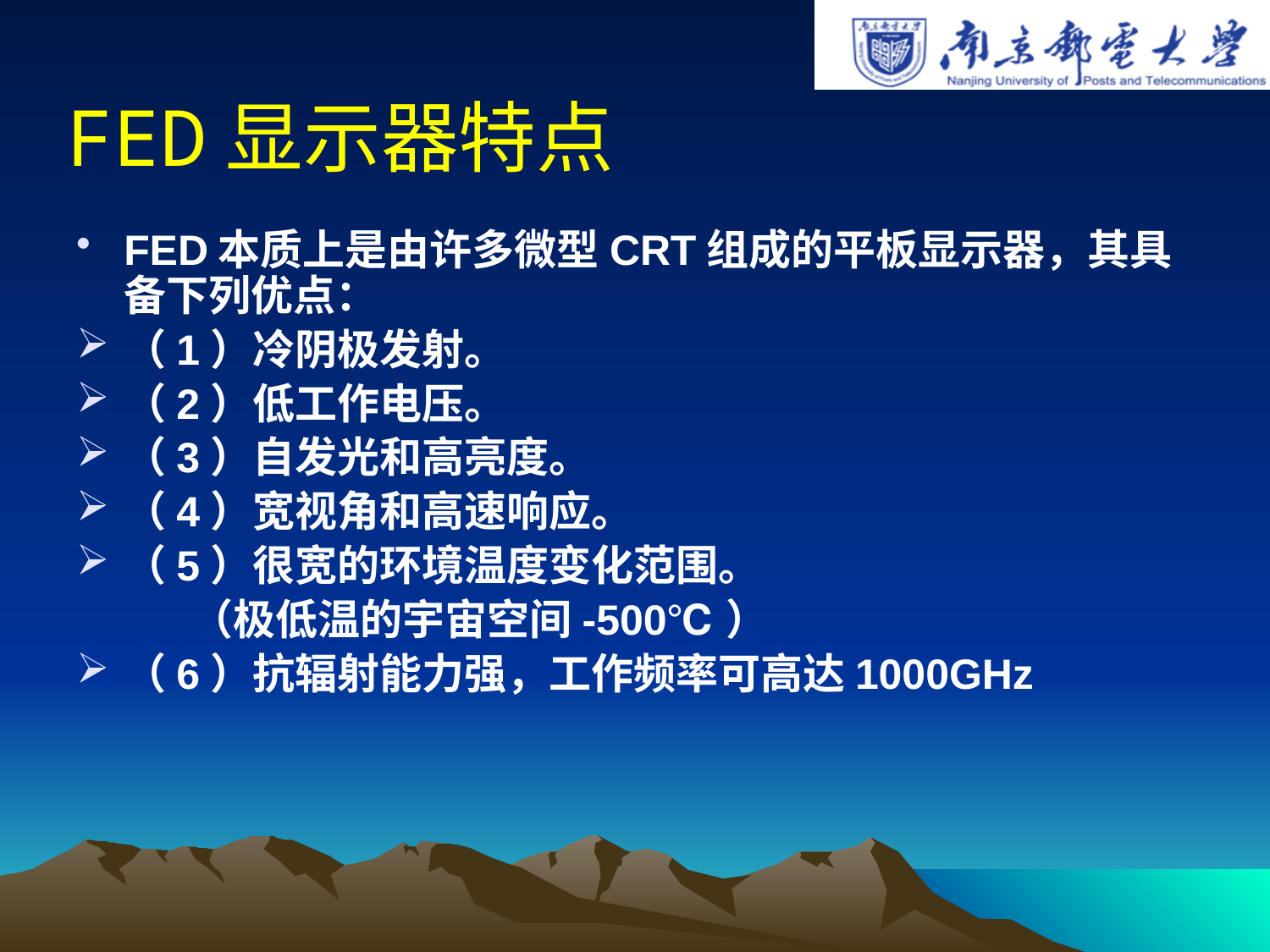

# FED显示器特点
FED本质上是由许多微型CRT组成的平板显示器，其具备下列优点：
（1）冷阴极发射。
（2）低工作电压。
（3）自发光和高亮度。
（4）宽视角和高速响应。
（5）很宽的环境温度变化范围。
           （极低温的宇宙空间-500℃）
（6）抗辐射能力强，工作频率可高达1000GHz
62